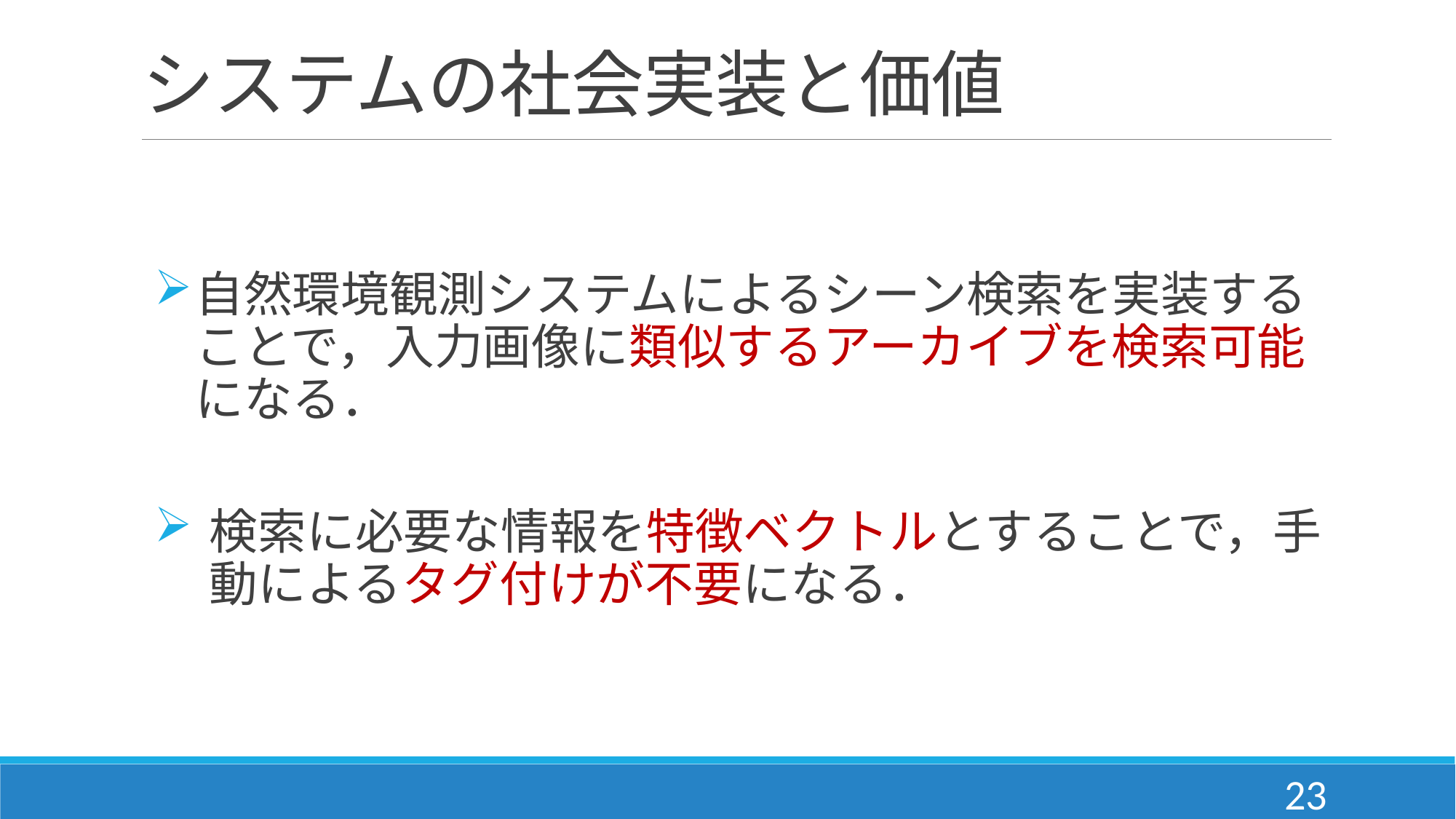

# システムの社会実装と価値
自然環境観測システムによるシーン検索を実装することで，入力画像に類似するアーカイブを検索可能になる．

検索に必要な情報を特徴ベクトルとすることで，手動によるタグ付けが不要になる．
23